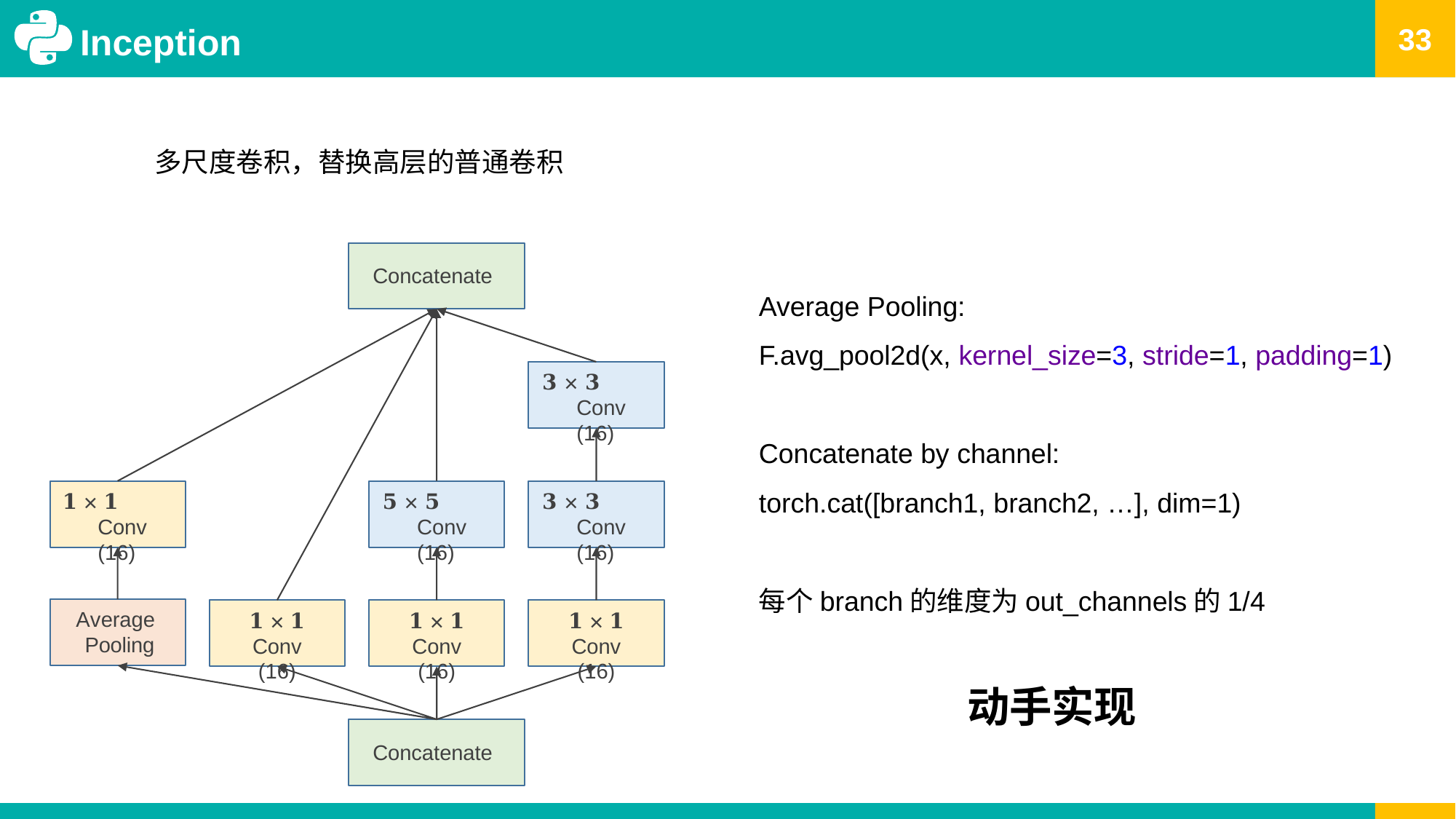

# Inception
多尺度卷积，替换高层的普通卷积

Concatenate
Average Pooling:
F.avg_pool2d(x, kernel_size=3, stride=1, padding=1)

Concatenate by channel:
torch.cat([branch1, branch2, …], dim=1)

每个branch的维度为out_channels的1/4

𝟑 × 𝟑 Conv  (16)

𝟏 × 𝟏 Conv  (16)
𝟓 × 𝟓 Conv  (16)
𝟑 × 𝟑 Conv  (16)

Average  Pooling
𝟏 × 𝟏 Conv
(16)
𝟏 × 𝟏 Conv
(16)
𝟏 × 𝟏 Conv
(16)
动手实现

Concatenate